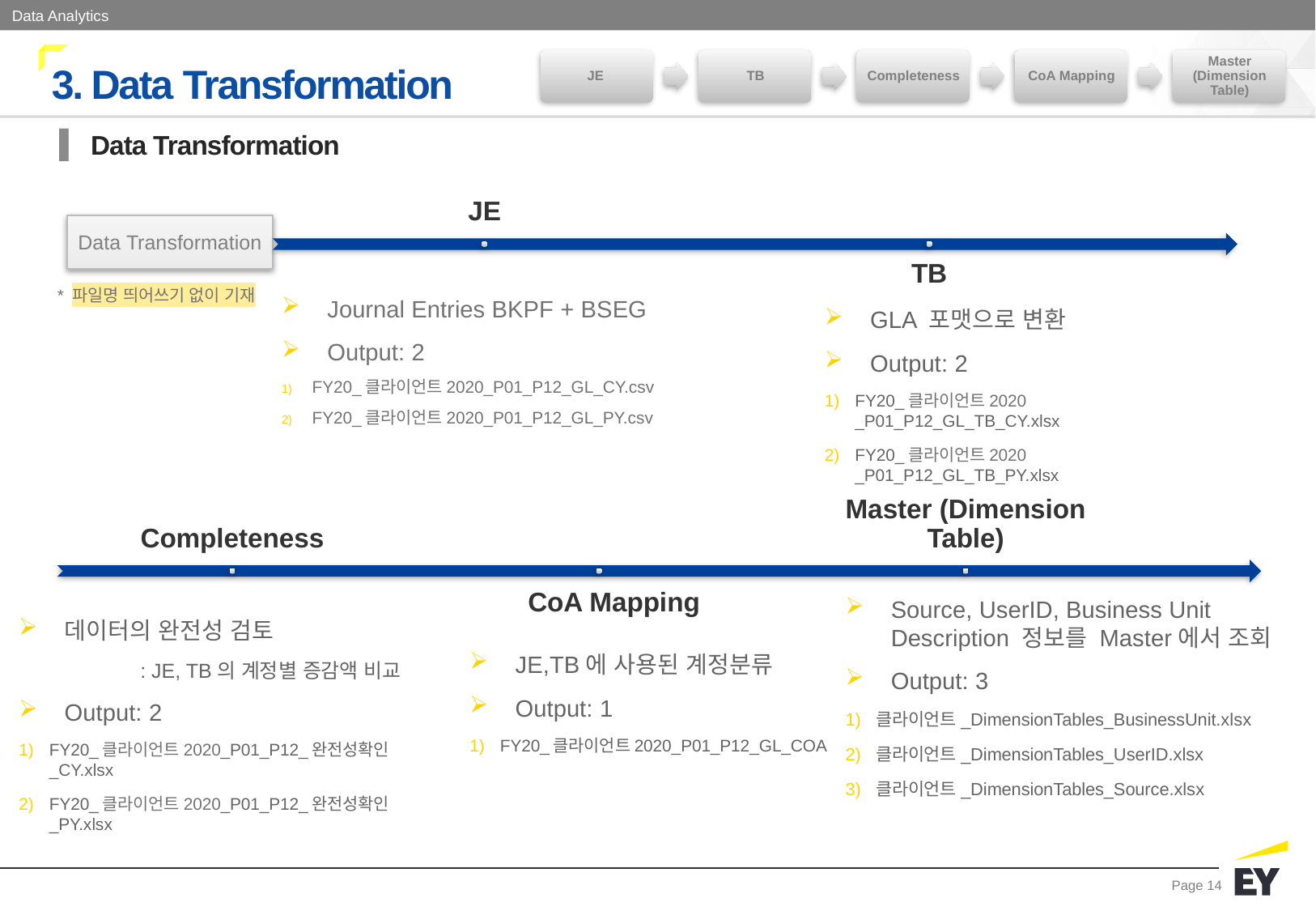

3. Data Transformation
JE

TB

Completeness

CoA Mapping

Master (Dimension Table)
 Data Transformation
Data Transformation
JE
TB
* 파일명 띄어쓰기 없이 기재
Journal Entries BKPF + BSEG
Output: 2
FY20_클라이언트2020_P01_P12_GL_CY.csv
FY20_클라이언트2020_P01_P12_GL_PY.csv
GLA 포맷으로 변환
Output: 2
FY20_클라이언트2020 _P01_P12_GL_TB_CY.xlsx
FY20_클라이언트2020 _P01_P12_GL_TB_PY.xlsx

Completeness
    CoA Mapping
Master (Dimension Table)
Source, UserID, Business Unit Description 정보를 Master에서 조회
Output: 3
클라이언트_DimensionTables_BusinessUnit.xlsx
클라이언트_DimensionTables_UserID.xlsx
클라이언트_DimensionTables_Source.xlsx

데이터의 완전성 검토
	: JE, TB의 계정별 증감액 비교
Output: 2
FY20_클라이언트2020_P01_P12_완전성확인_CY.xlsx
FY20_클라이언트2020_P01_P12_완전성확인_PY.xlsx

JE,TB에 사용된 계정분류
Output: 1
FY20_클라이언트2020_P01_P12_GL_COA